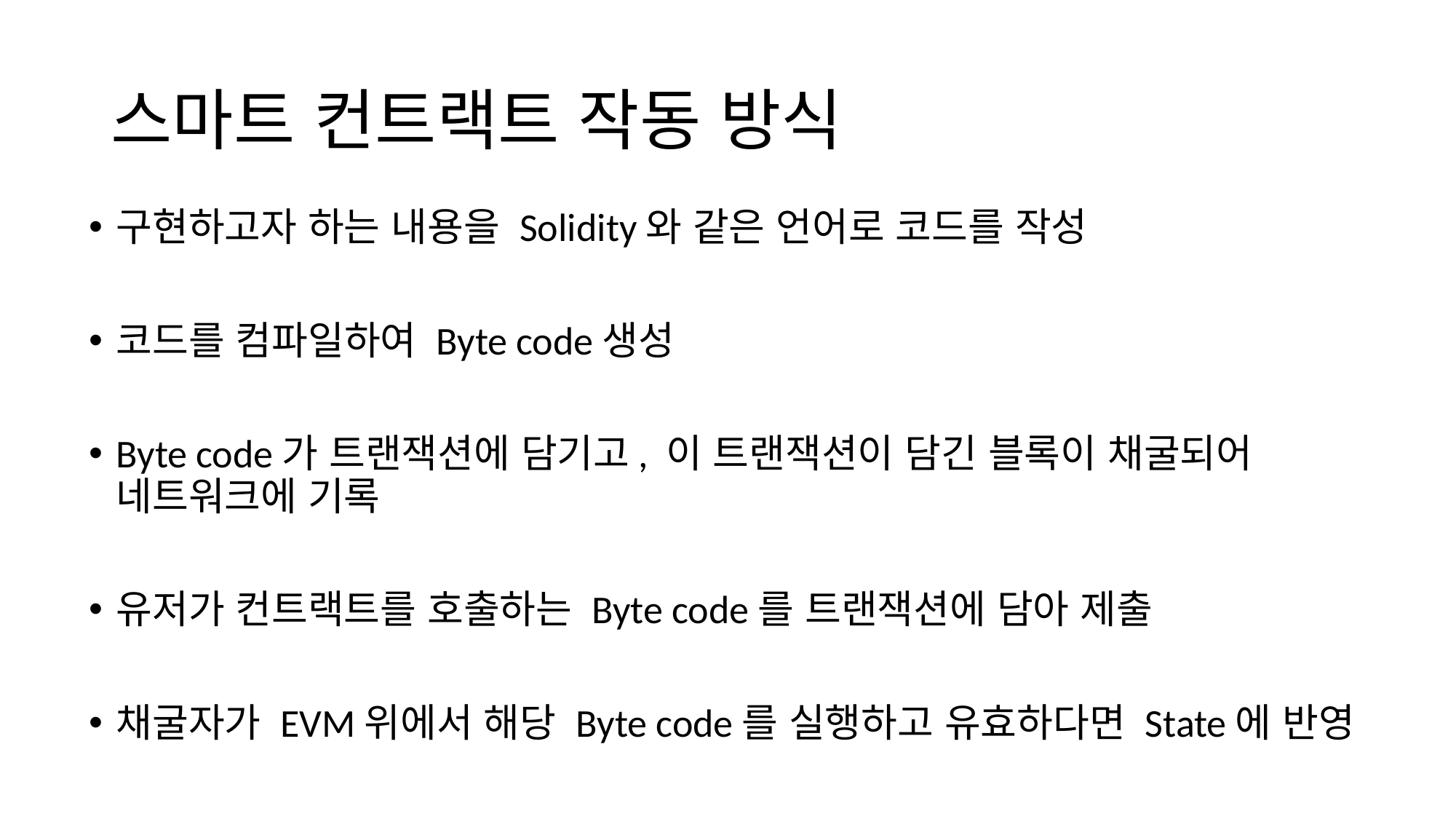

# 스마트 컨트랙트 작동 방식
구현하고자 하는 내용을 Solidity와 같은 언어로 코드를 작성

코드를 컴파일하여 Byte code생성

Byte code가 트랜잭션에 담기고, 이 트랜잭션이 담긴 블록이 채굴되어 네트워크에 기록

유저가 컨트랙트를 호출하는 Byte code를 트랜잭션에 담아 제출

채굴자가 EVM위에서 해당 Byte code를 실행하고 유효하다면 State에 반영